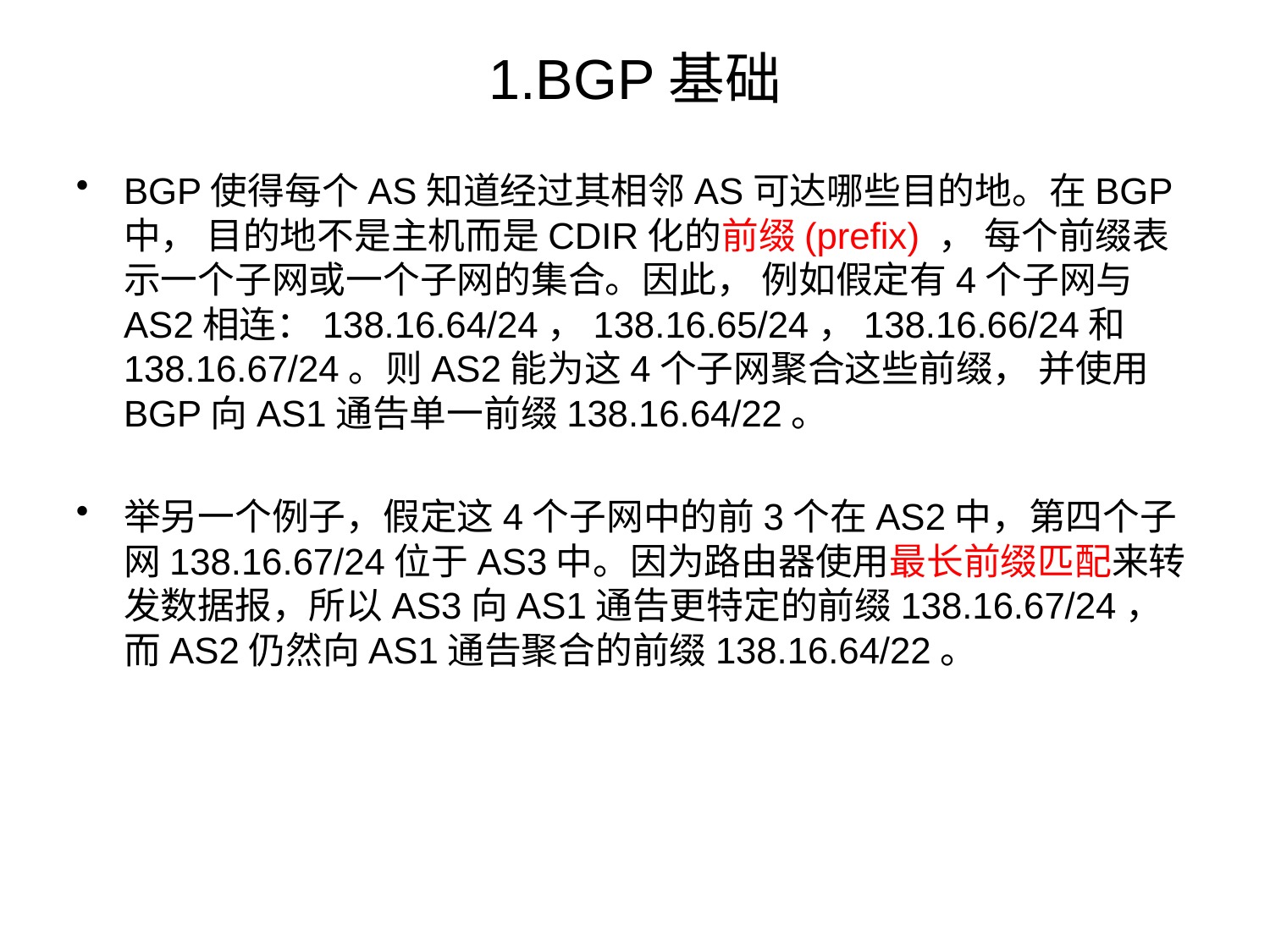

# 1.BGP基础
BGP使得每个AS知道经过其相邻AS可达哪些目的地。在BGP中， 目的地不是主机而是CDIR化的前缀(prefix) ， 每个前缀表示一个子网或一个子网的集合。因此， 例如假定有4个子网与AS2相连：138.16.64/24，138.16.65/24，138.16.66/24和138.16.67/24。则AS2能为这4个子网聚合这些前缀， 并使用BGP向AS1通告单一前缀138.16.64/22。

举另一个例子，假定这4个子网中的前3个在AS2中，第四个子网138.16.67/24位于AS3中。因为路由器使用最长前缀匹配来转发数据报，所以AS3向AS1通告更特定的前缀138.16.67/24，而AS2仍然向AS1通告聚合的前缀138.16.64/22。